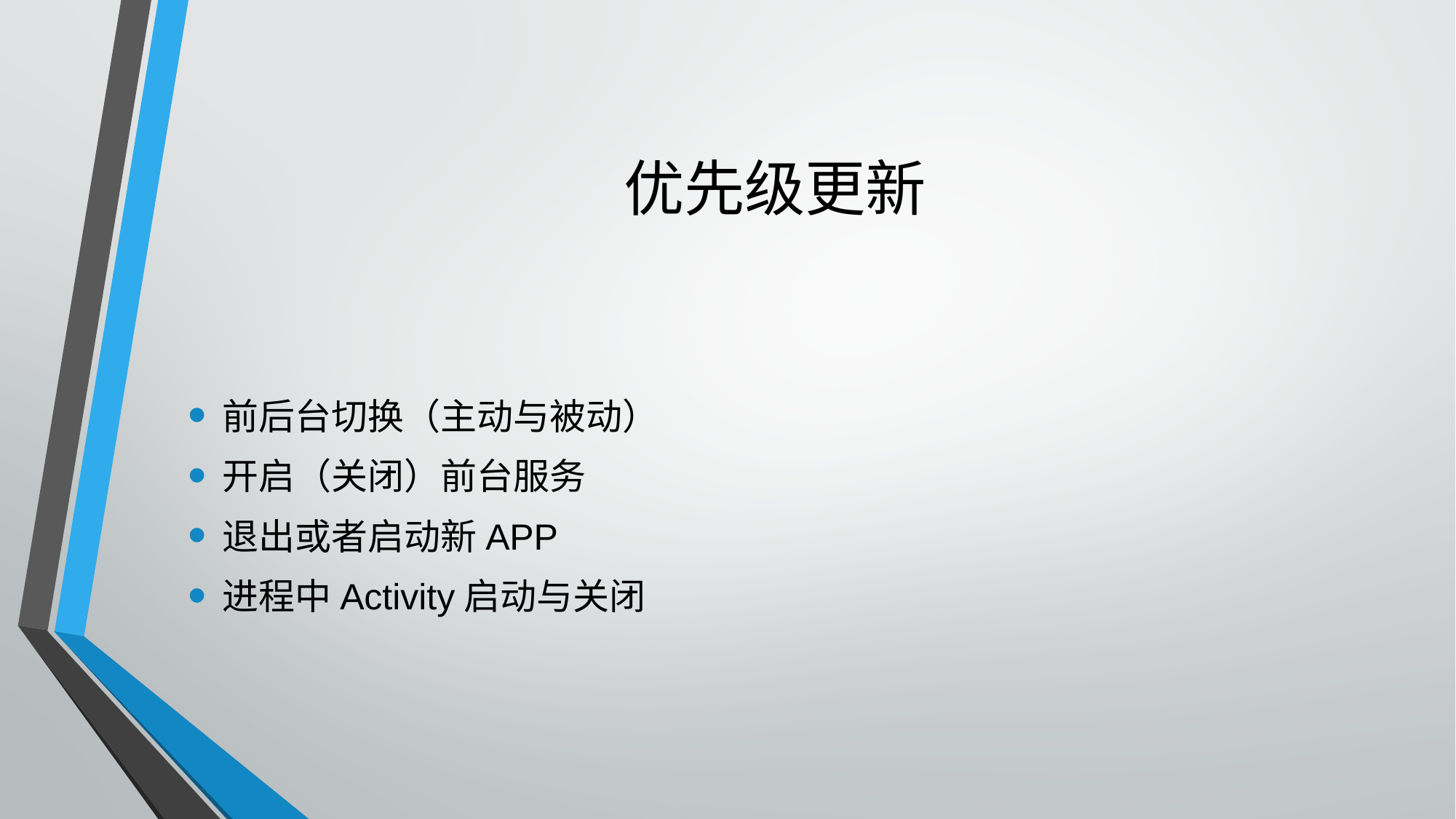

# 优先级更新
前后台切换（主动与被动）
开启（关闭）前台服务
退出或者启动新APP
进程中Activity启动与关闭